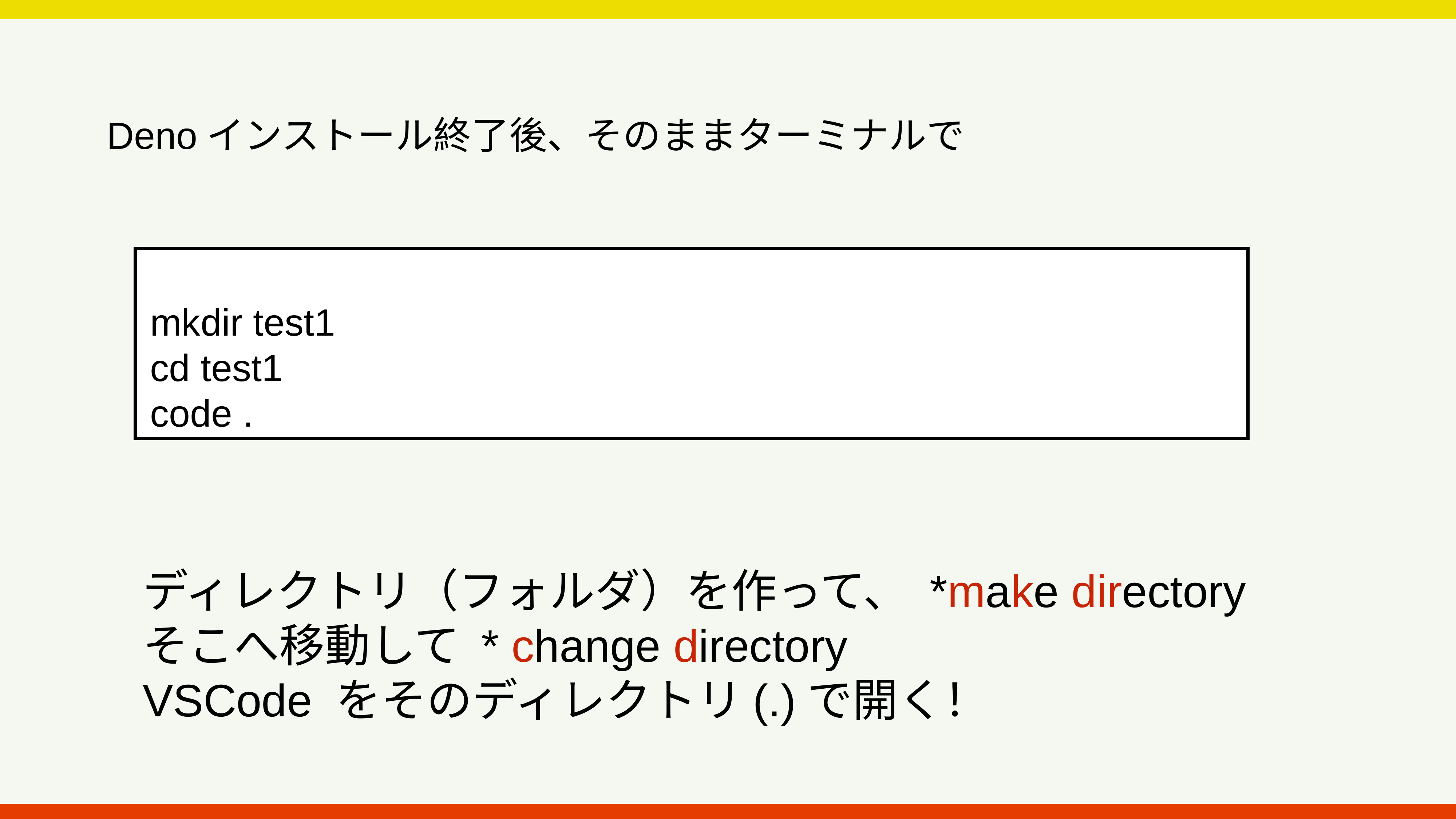

Denoインストール終了後、そのままターミナルで

 mkdir test1
 cd test1
 code .
ディレクトリ（フォルダ）を作って、 *make directory
そこへ移動して * change directory
VSCode をそのディレクトリ(.)で開く！